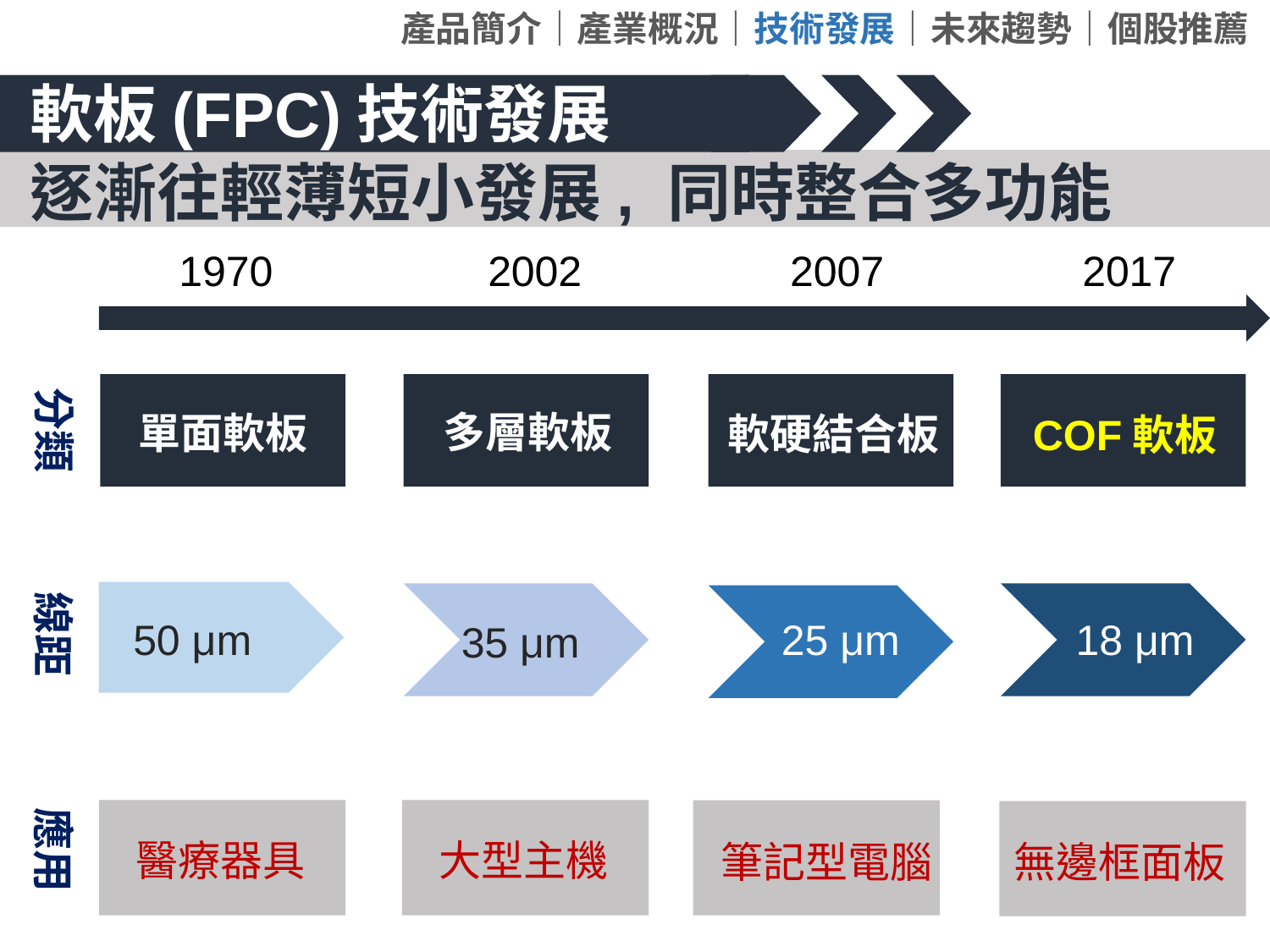

產品簡介｜產業概況｜技術發展｜未來趨勢｜個股推薦
軟板(FPC)技術發展
逐漸往輕薄短小發展, 同時整合多功能
1970
2002
2007
2017

單面軟板

多層軟板

軟硬結合板

COF軟板
分類
線距

25 μm
18 μm
50 μm
35 μm
應用

醫療器具
大型主機
筆記型電腦
無邊框面板